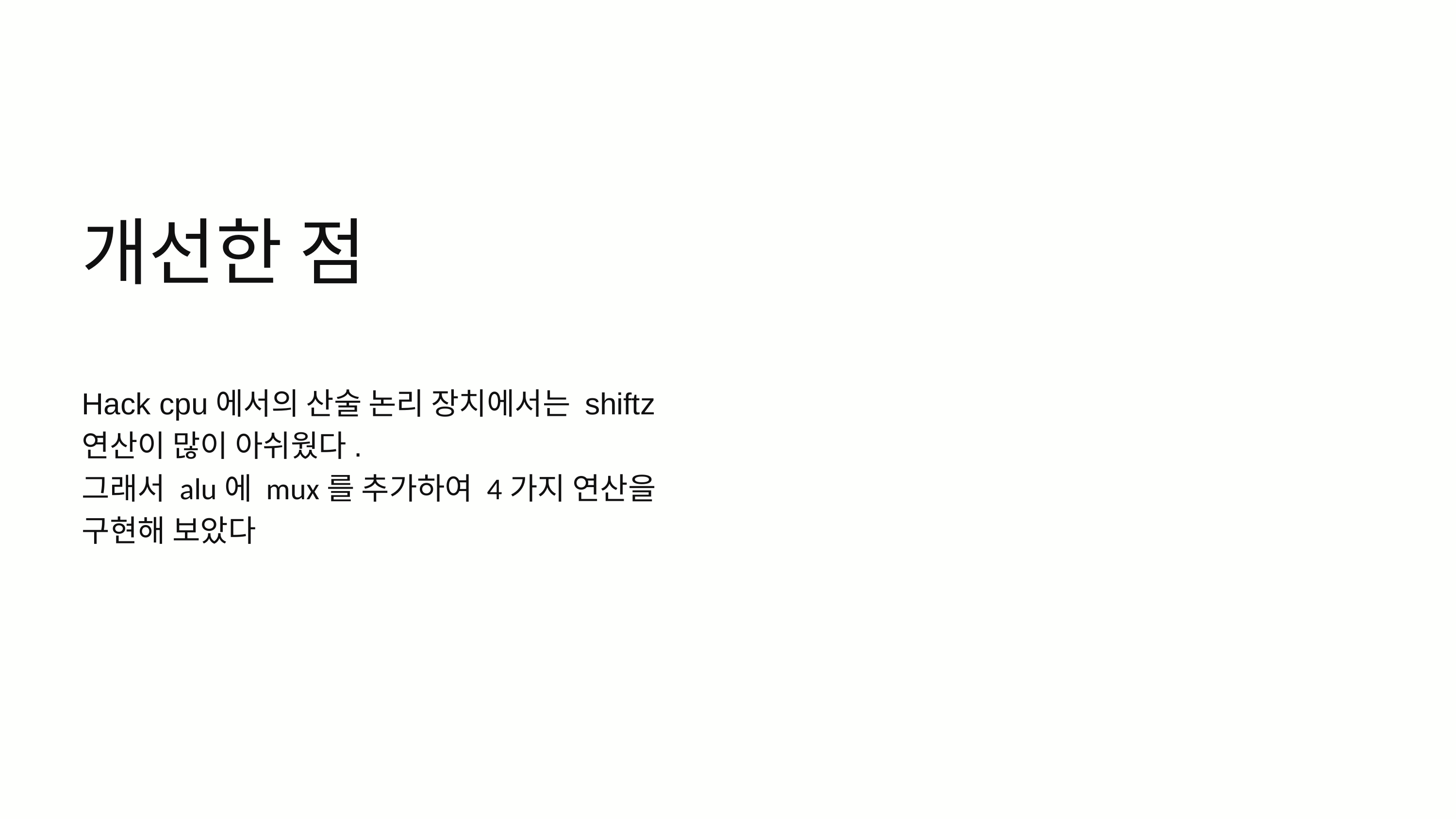

개선한 점
Hack cpu에서의 산술 논리 장치에서는 shiftz연산이 많이 아쉬웠다.
그래서 alu에 mux를 추가하여 4가지 연산을 구현해 보았다